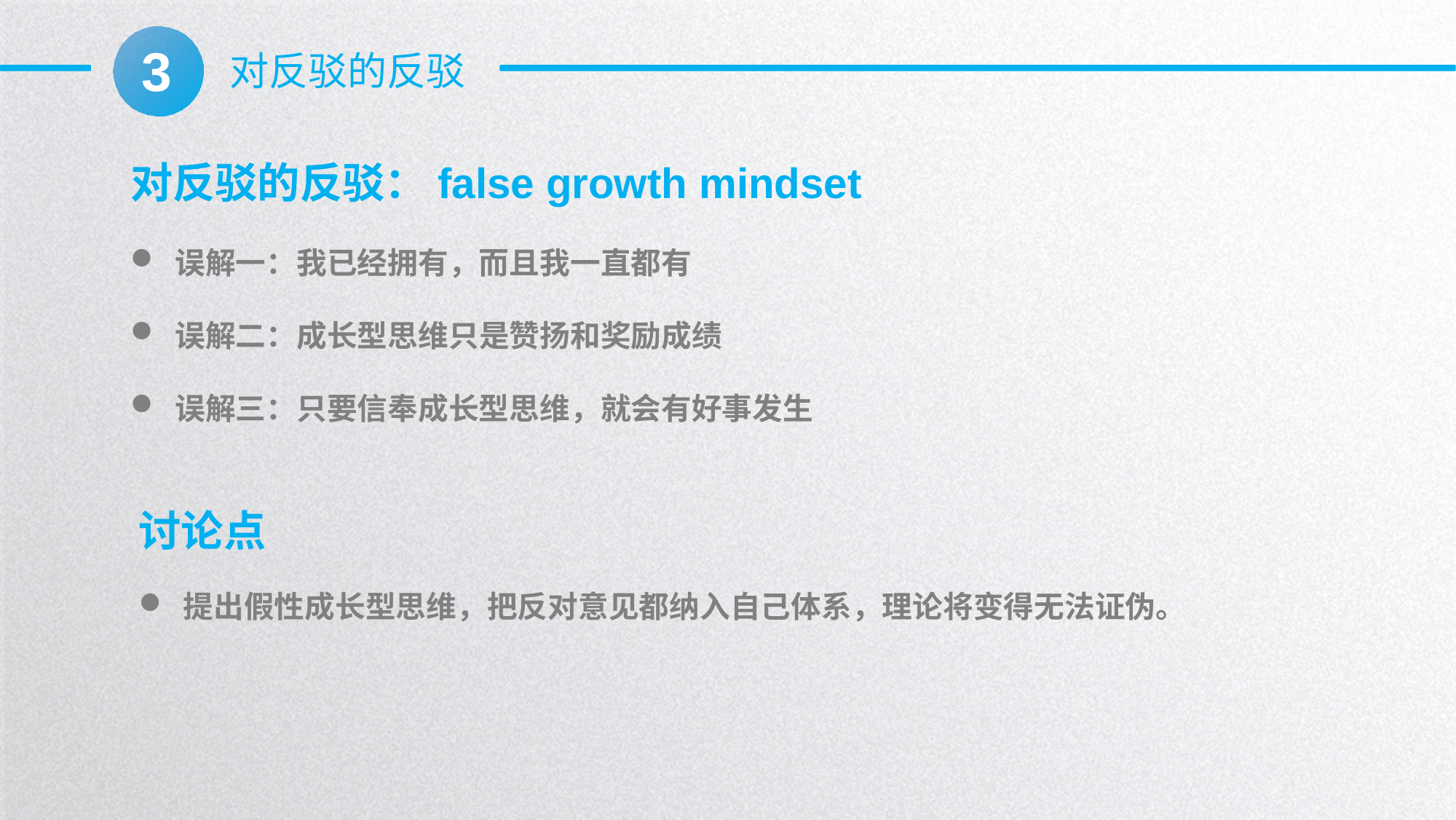

3
对反驳的反驳

对反驳的反驳：false growth mindset

 误解一：我已经拥有，而且我一直都有

 误解二：成长型思维只是赞扬和奖励成绩

 误解三：只要信奉成长型思维，就会有好事发生
讨论点

 提出假性成长型思维，把反对意见都纳入自己体系，理论将变得无法证伪。